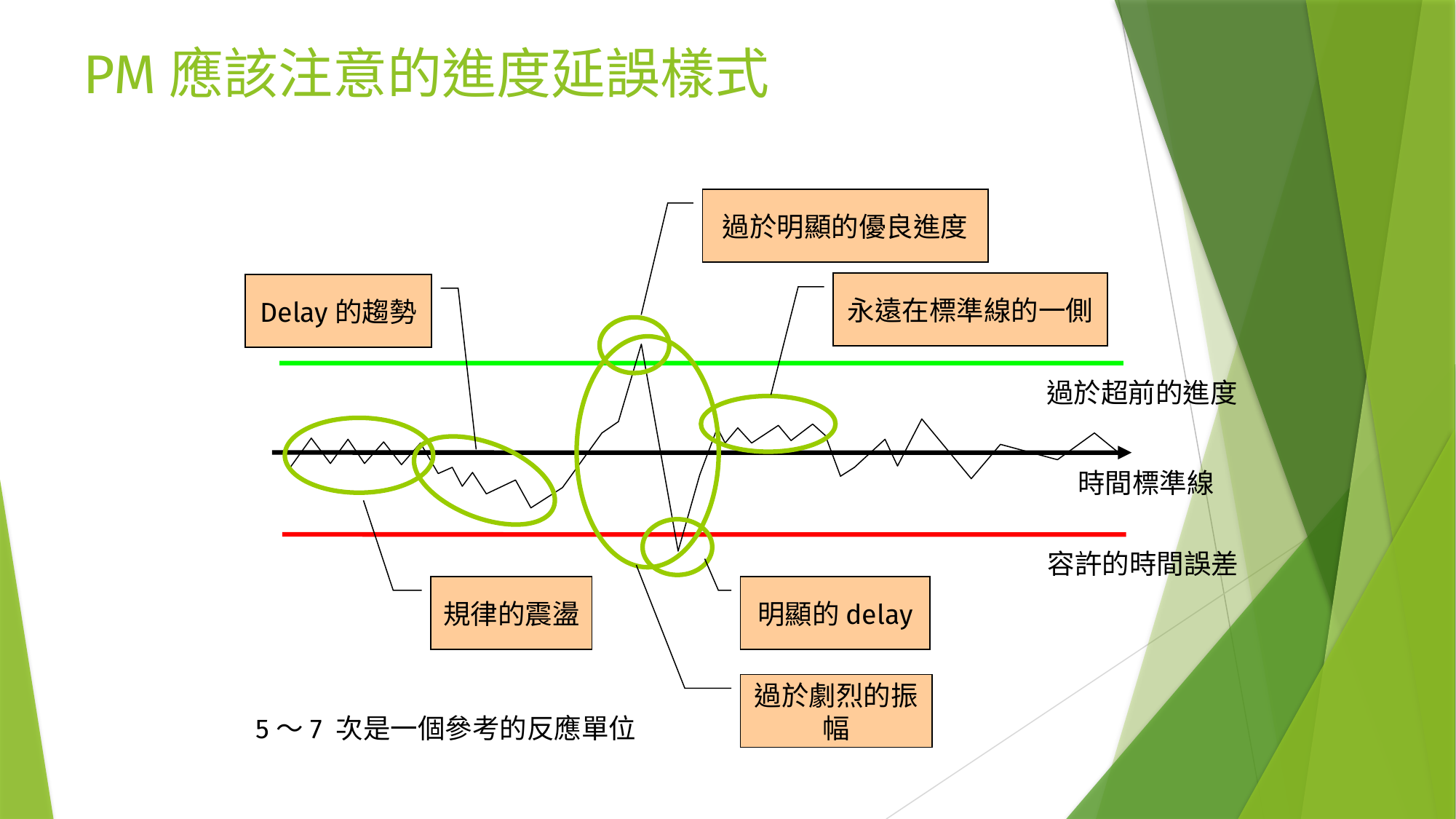

# PM應該注意的進度延誤樣式
過於明顯的優良進度
永遠在標準線的一側
Delay的趨勢

過於超前的進度

時間標準線

容許的時間誤差
規律的震盪
明顯的delay
過於劇烈的振幅
5～7 次是一個參考的反應單位